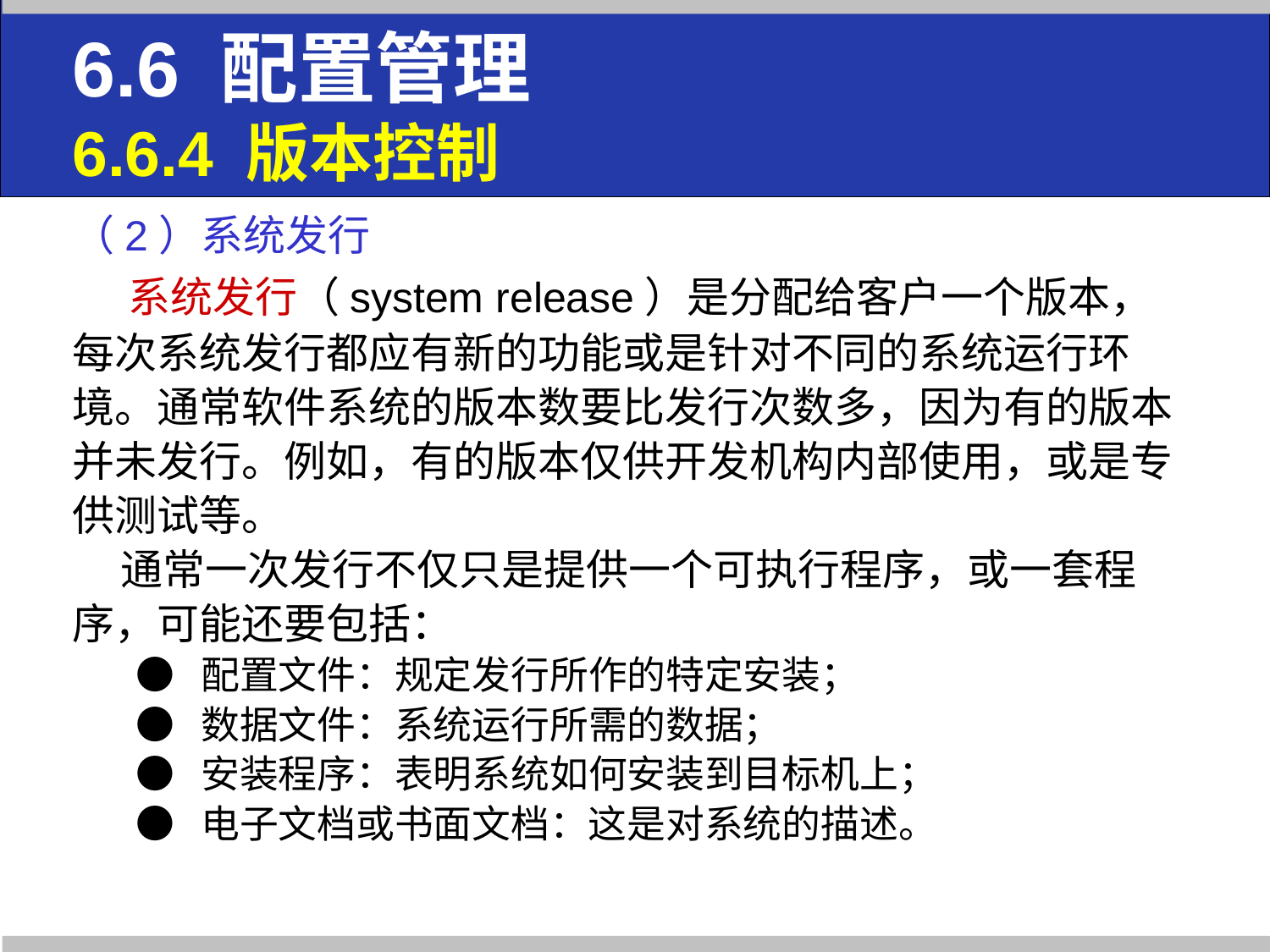

6.6 配置管理
6.6.4 版本控制
（2）系统发行
    系统发行（system release）是分配给客户一个版本，
每次系统发行都应有新的功能或是针对不同的系统运行环
境。通常软件系统的版本数要比发行次数多，因为有的版本
并未发行。例如，有的版本仅供开发机构内部使用，或是专
供测试等。
    通常一次发行不仅只是提供一个可执行程序，或一套程
序，可能还要包括：
●  配置文件：规定发行所作的特定安装；
●  数据文件：系统运行所需的数据；
●  安装程序：表明系统如何安装到目标机上；
●  电子文档或书面文档：这是对系统的描述。
836